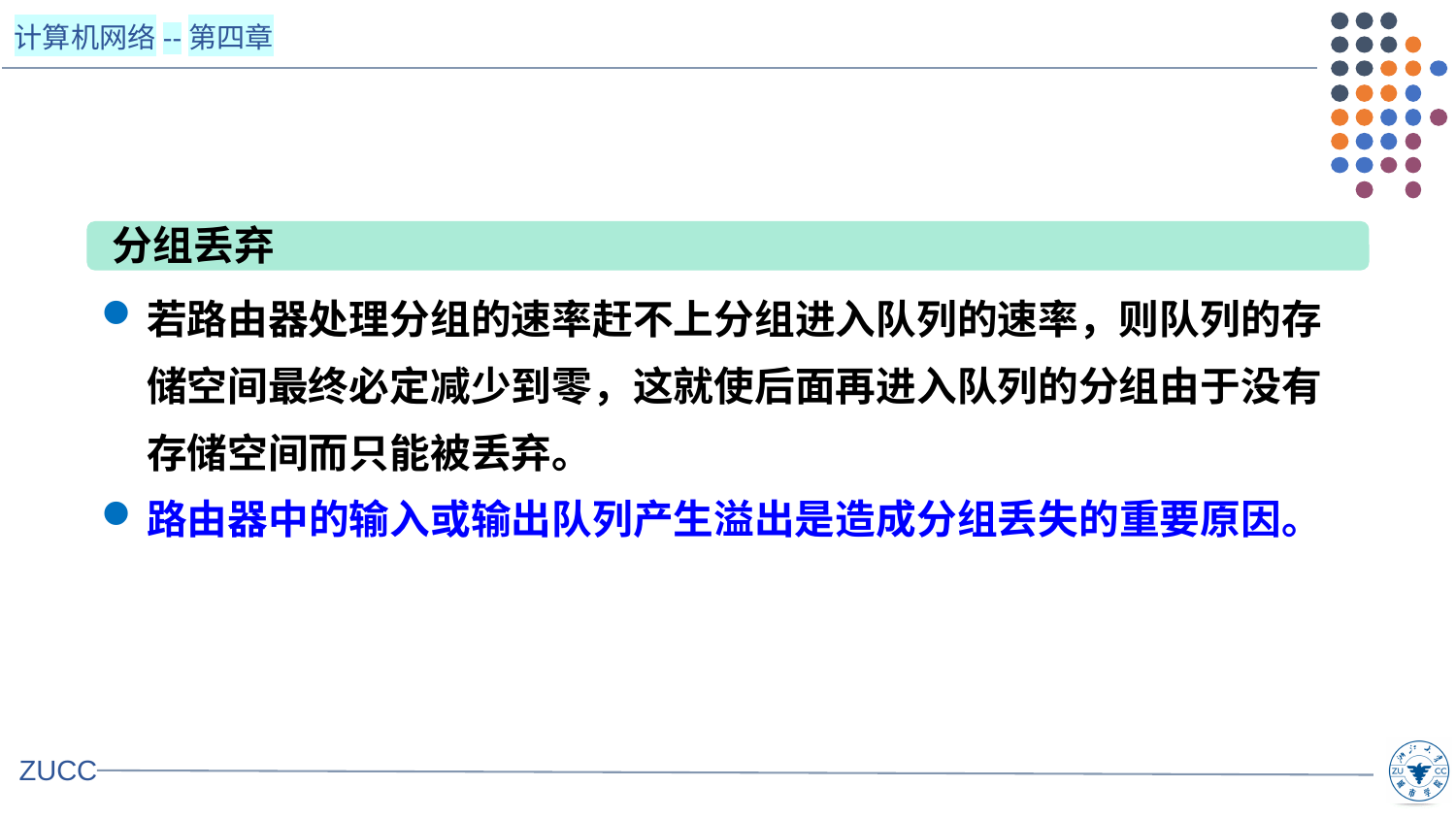

分组丢弃

若路由器处理分组的速率赶不上分组进入队列的速率，则队列的存储空间最终必定减少到零，这就使后面再进入队列的分组由于没有存储空间而只能被丢弃。
路由器中的输入或输出队列产生溢出是造成分组丢失的重要原因。